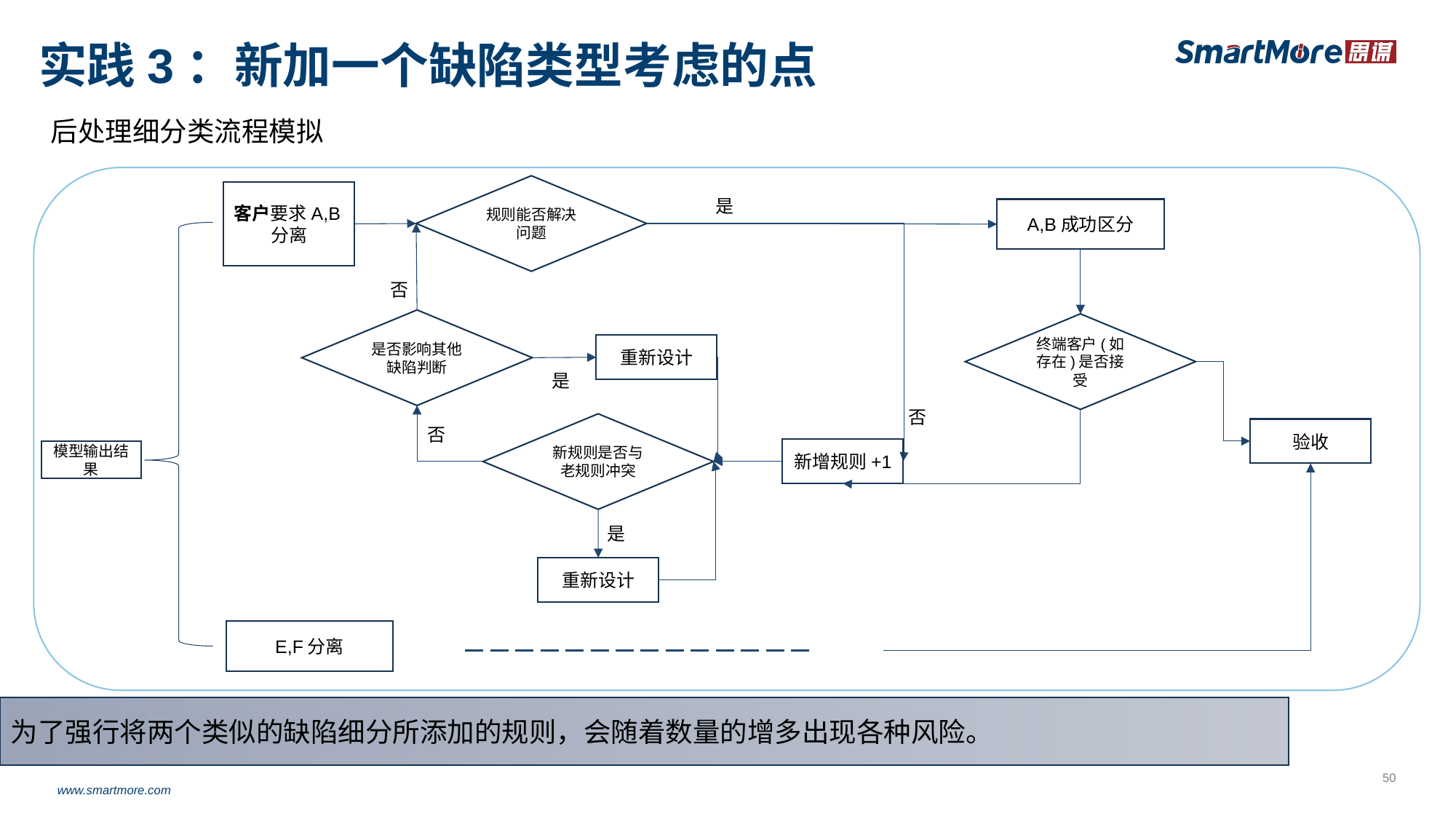

# 实践3：新加一个缺陷类型考虑的点
后处理细分类流程模拟

规则能否解决问题
客户要求A,B分离
是
A,B成功区分

否
是否影响其他缺陷判断
终端客户(如存在)是否接受
重新设计
是
否
新规则是否与老规则冲突
否
验收
新增规则+1
模型输出结果
是
重新设计
E,F分离
为了强行将两个类似的缺陷细分所添加的规则，会随着数量的增多出现各种风险。